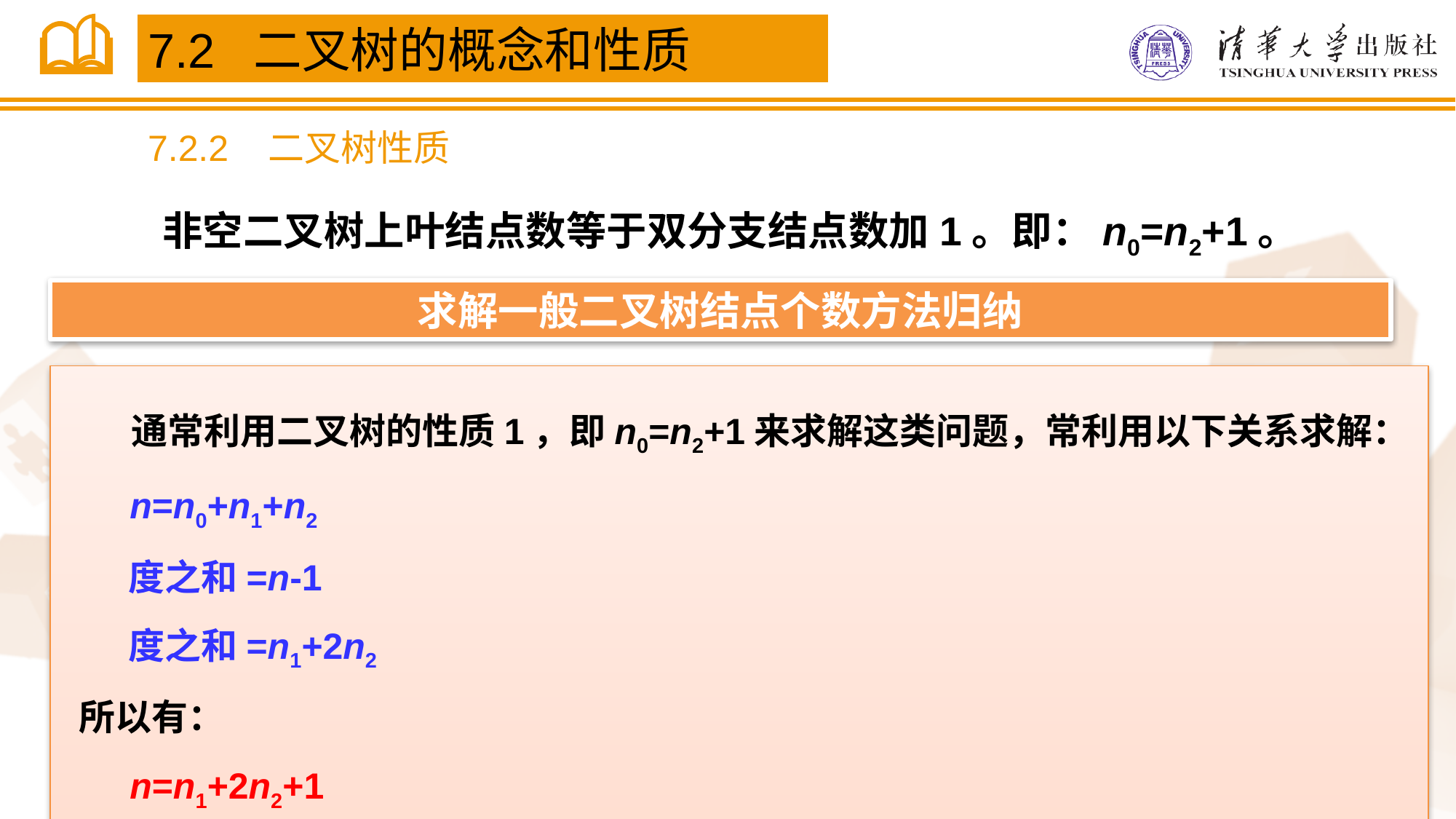

7.2  二叉树的概念和性质

7.2.2   二叉树性质
 非空二叉树上叶结点数等于双分支结点数加1。即：n0=n2+1。
求解一般二叉树结点个数方法归纳
　  通常利用二叉树的性质1，即n0=n2+1来求解这类问题，常利用以下关系求解：
     n=n0+n1+n2
     度之和=n-1
     度之和=n1+2n2
所以有：
     n=n1+2n2+1